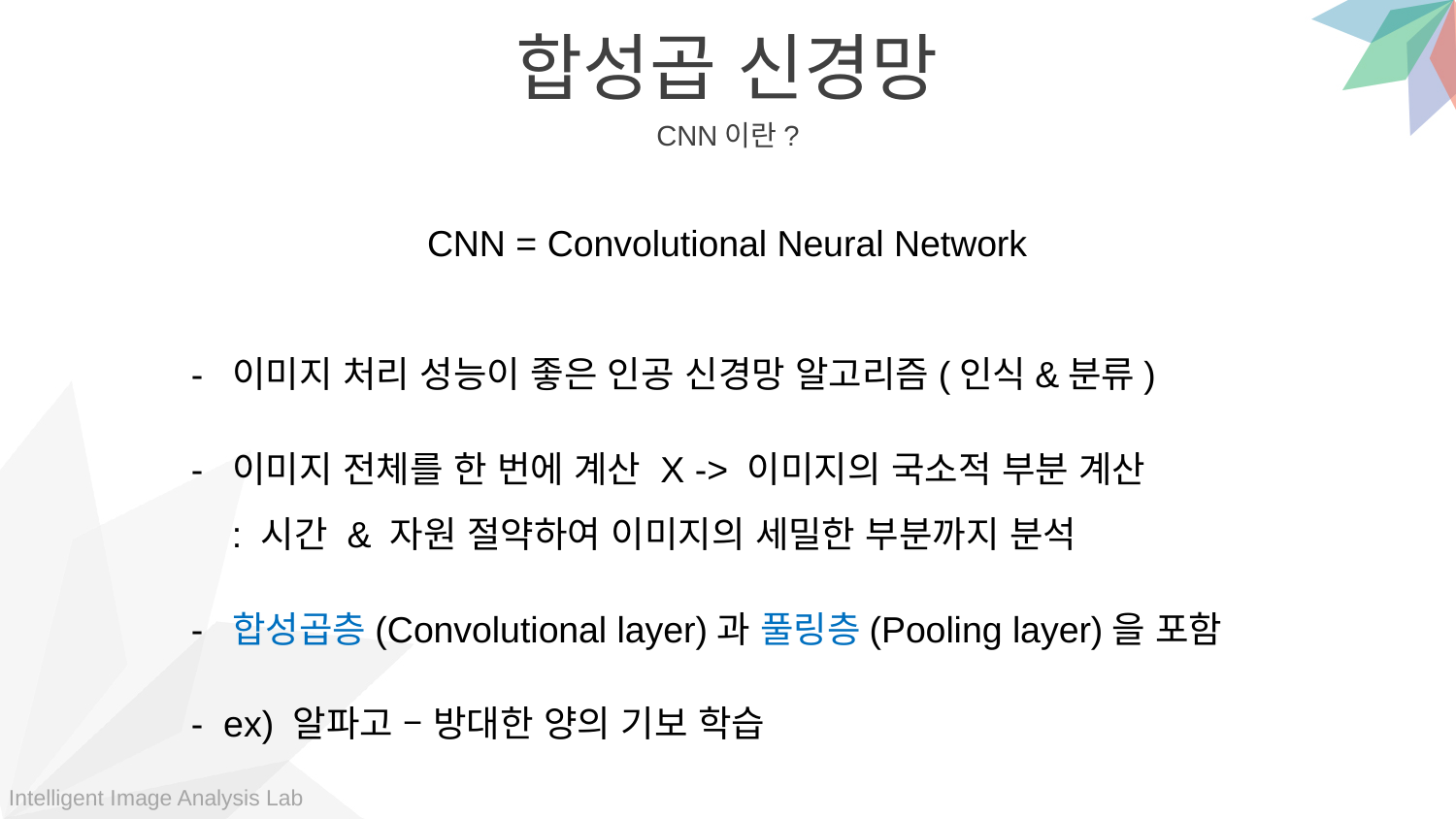

합성곱 신경망
CNN이란?
CNN = Convolutional Neural Network

-  이미지 처리 성능이 좋은 인공 신경망 알고리즘(인식&분류)

-  이미지 전체를 한 번에 계산 X -> 이미지의 국소적 부분 계산
    : 시간 & 자원 절약하여 이미지의 세밀한 부분까지 분석

-  합성곱층(Convolutional layer)과 풀링층(Pooling layer)을 포함

-  ex) 알파고 – 방대한 양의 기보 학습